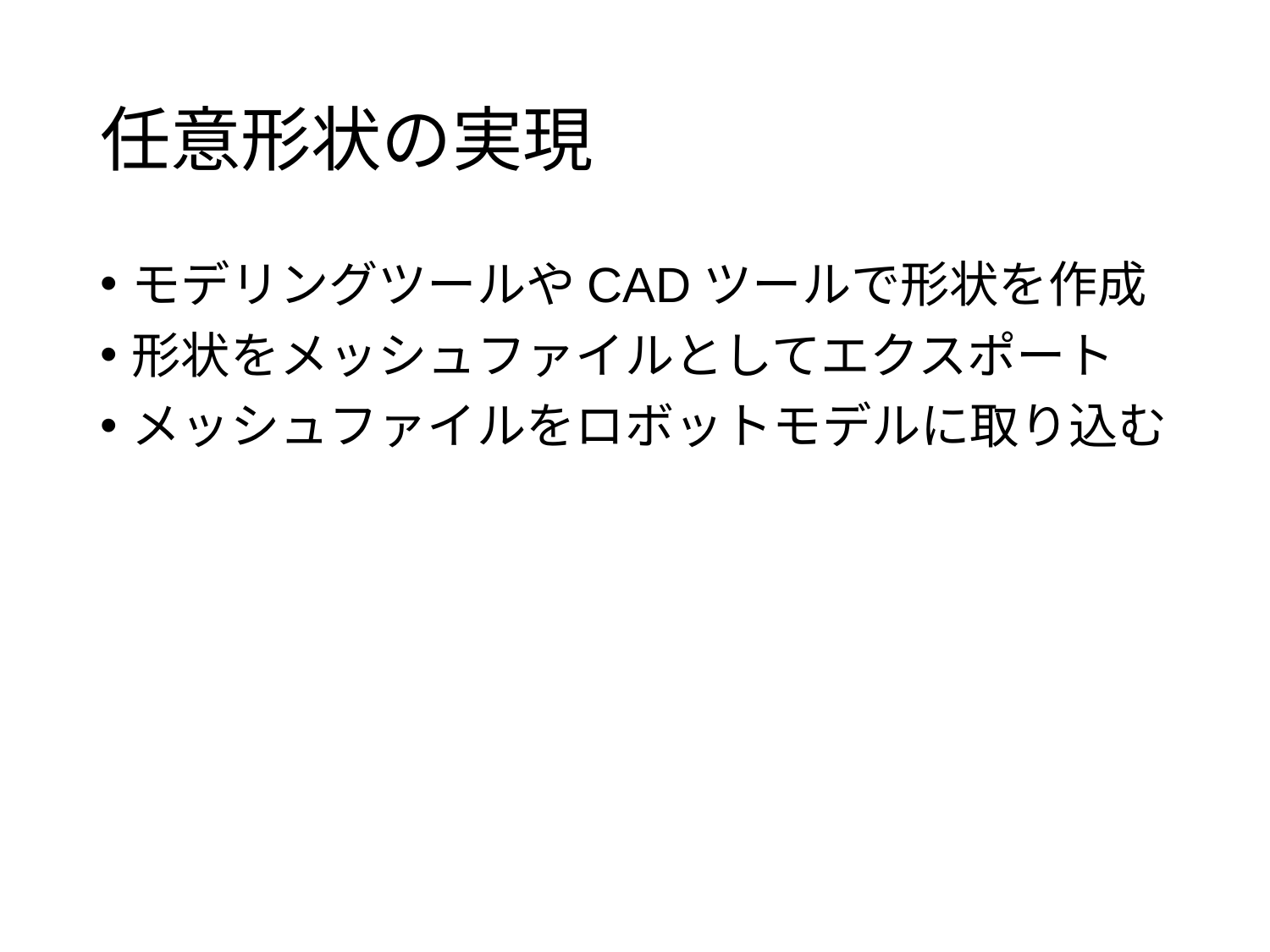

# 任意形状の実現
モデリングツールやCADツールで形状を作成
形状をメッシュファイルとしてエクスポート
メッシュファイルをロボットモデルに取り込む